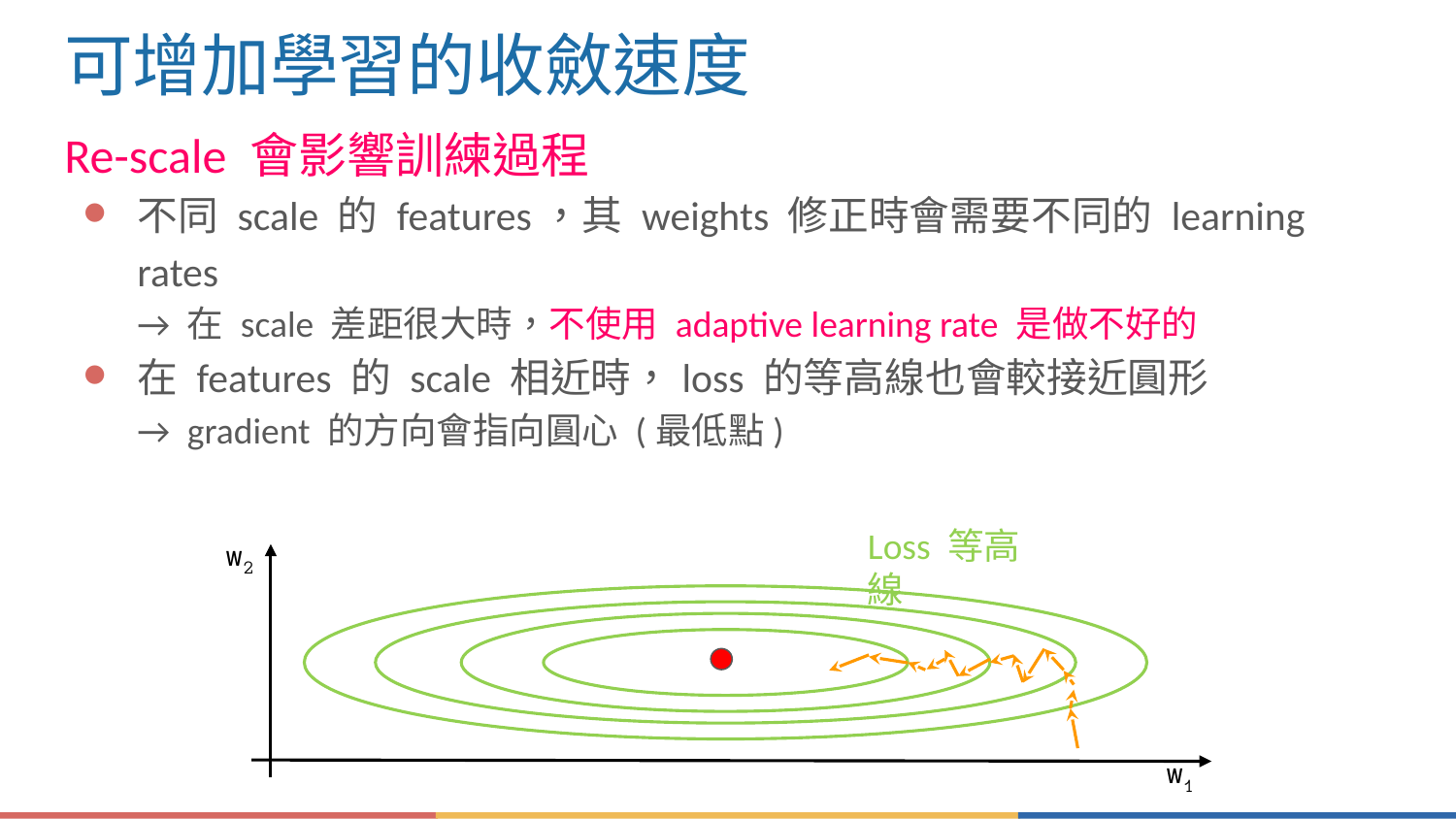

# 可增加學習的收斂速度
Re-scale 會影響訓練過程
不同 scale 的 features，其 weights 修正時會需要不同的 learning rates
→ 在 scale 差距很大時，不使用 adaptive learning rate 是做不好的
在 features 的 scale 相近時，loss 的等高線也會較接近圓形
→ gradient 的方向會指向圓心 (最低點)
w2
Loss 等高線

w1